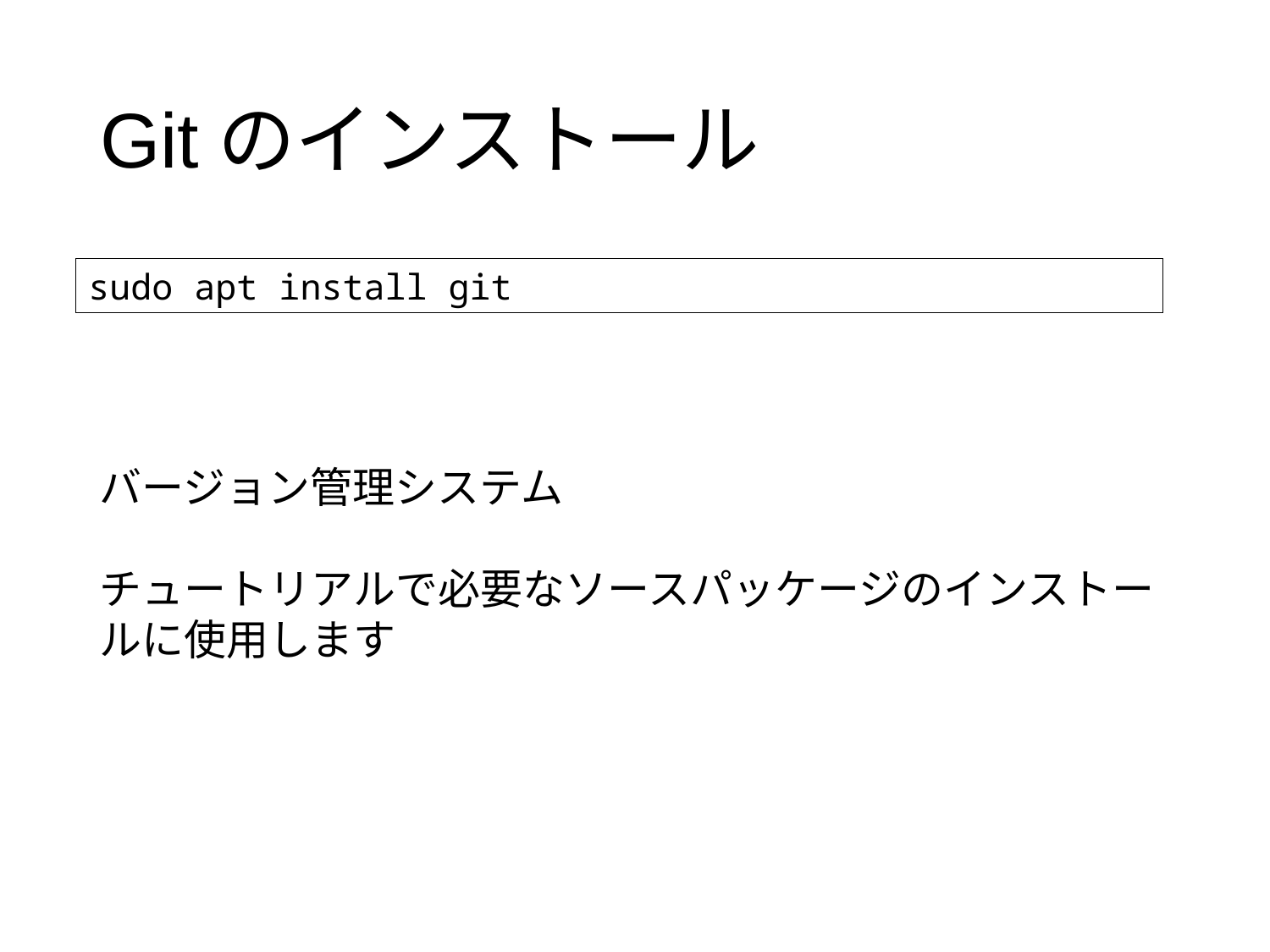

# Gitのインストール
sudo apt install git
バージョン管理システム

チュートリアルで必要なソースパッケージのインストールに使用します